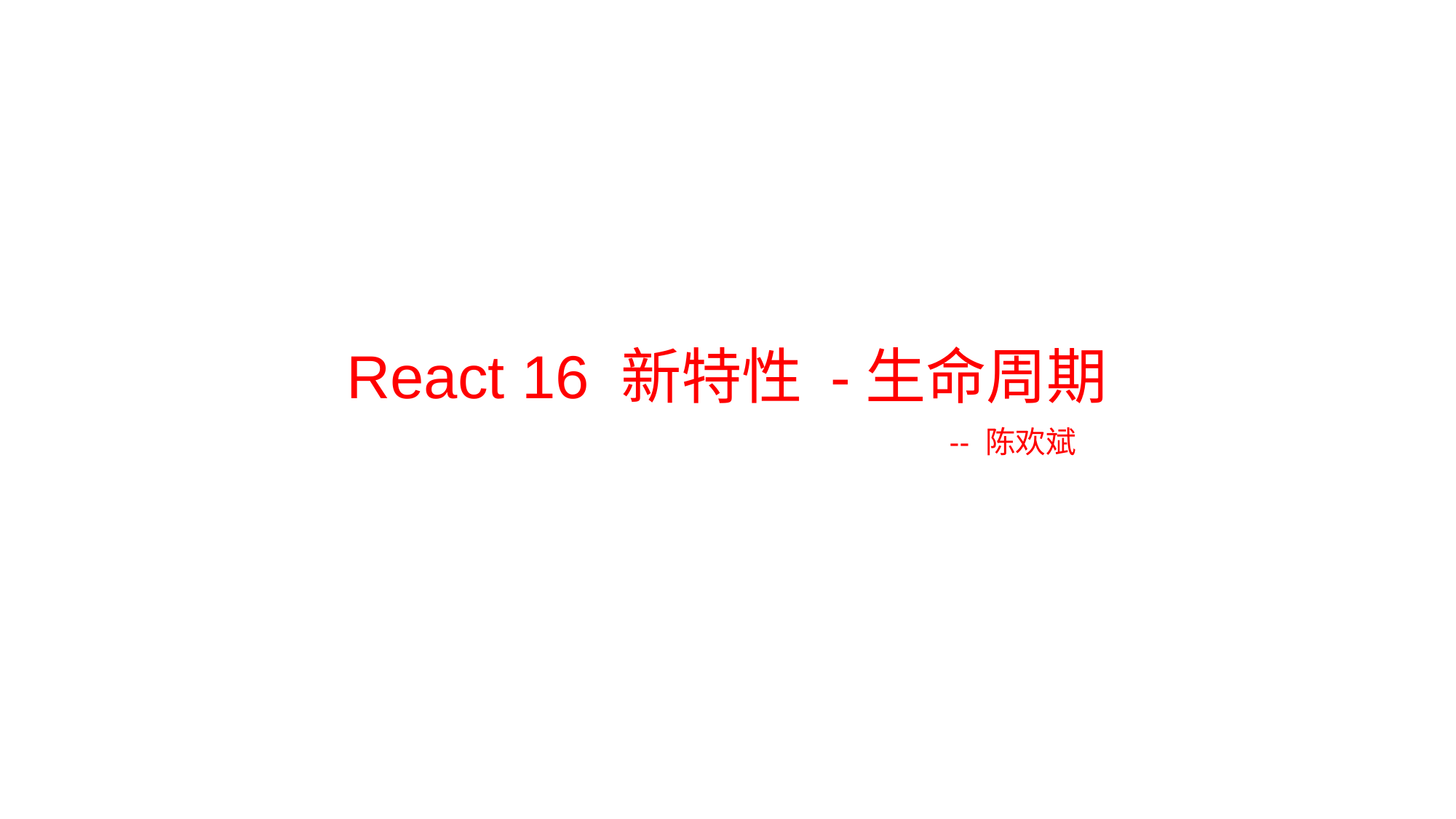

# React 16 新特性 -生命周期
    -- 陈欢斌